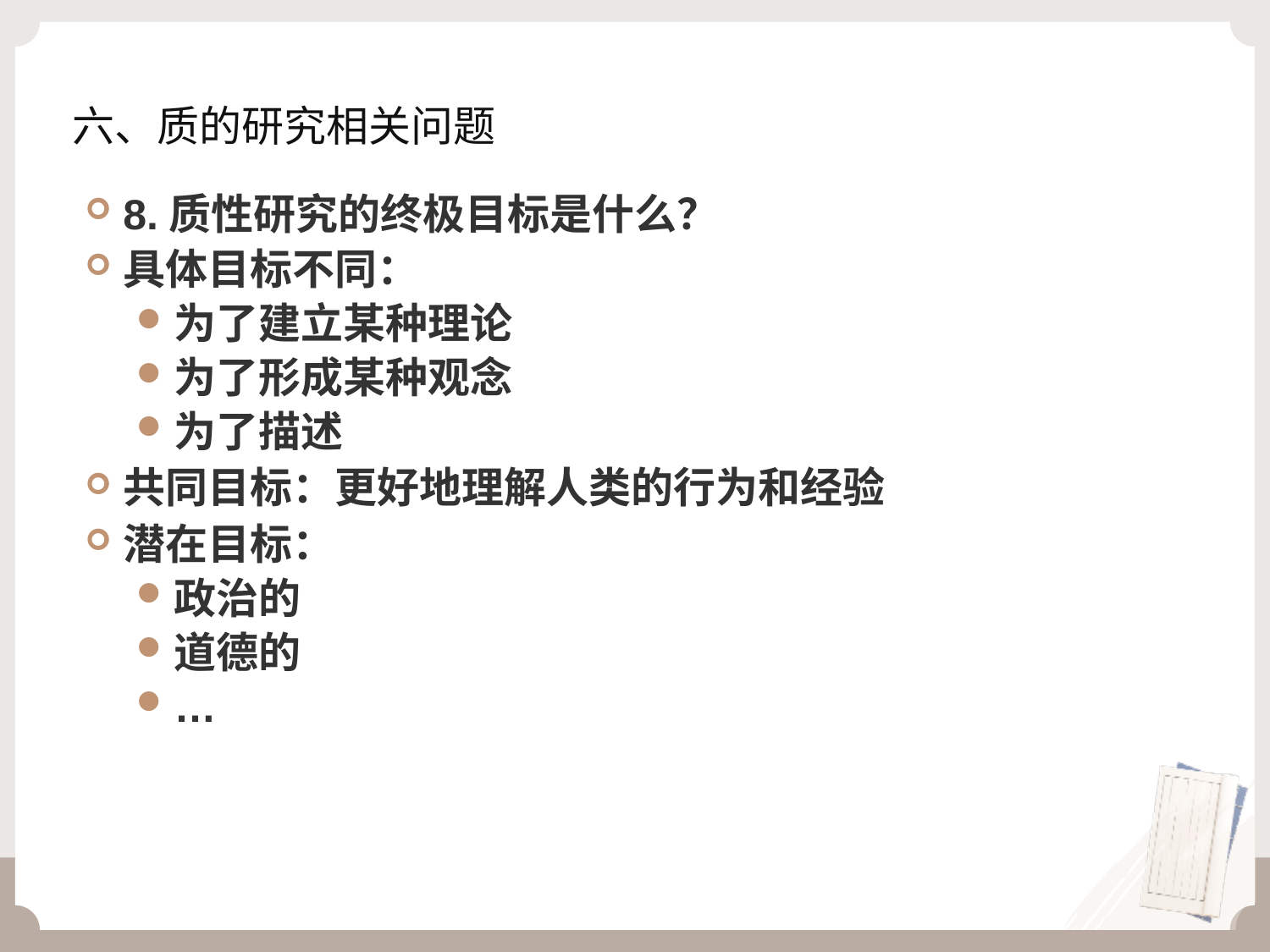

# 六、质的研究相关问题
8.质性研究的终极目标是什么？
具体目标不同：
为了建立某种理论
为了形成某种观念
为了描述
共同目标：更好地理解人类的行为和经验
潜在目标：
政治的
道德的
…